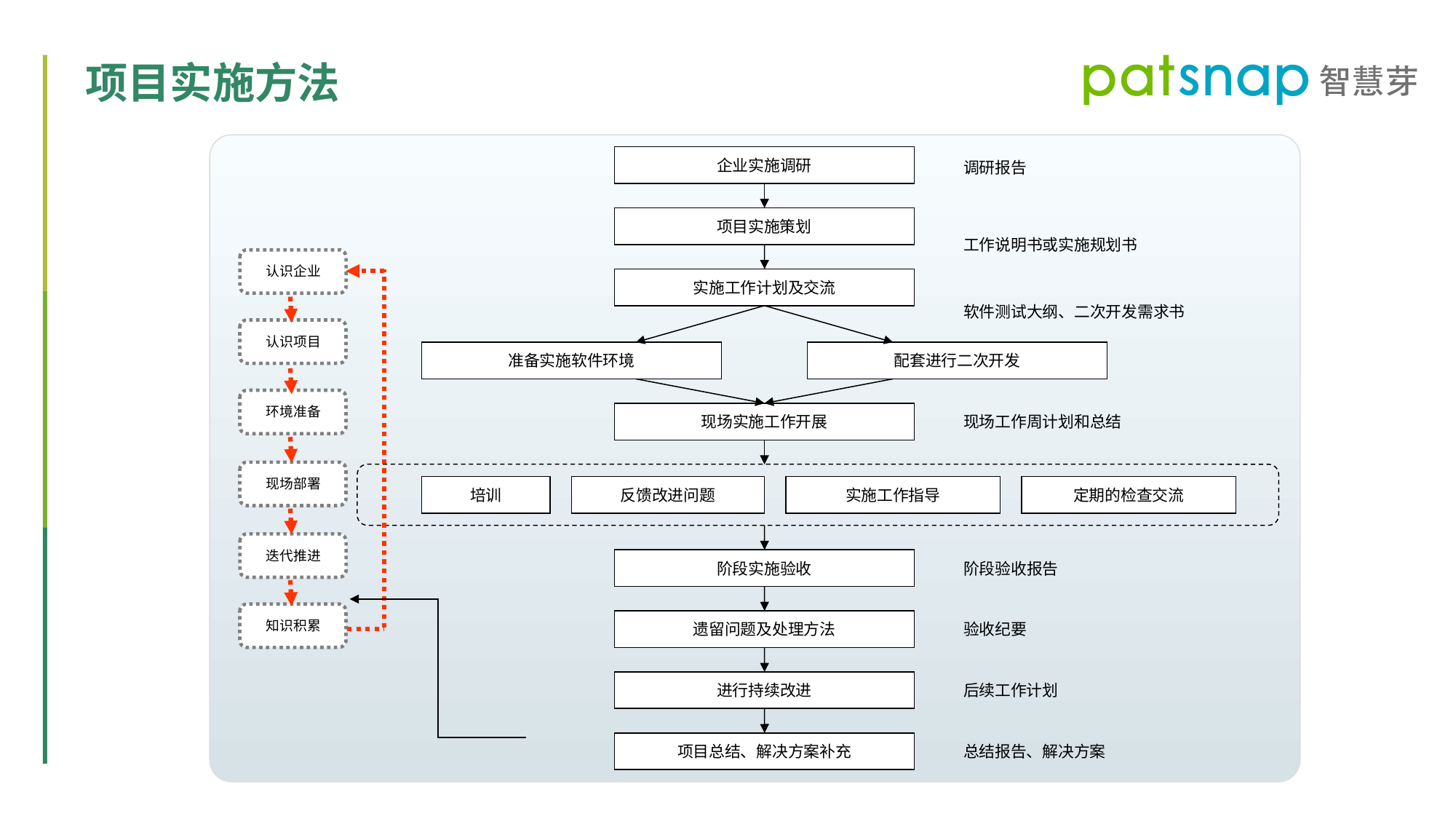

项目实施方法

企业实施调研
调研报告
项目实施策划
工作说明书或实施规划书
实施工作计划及交流
软件测试大纲、二次开发需求书
准备实施软件环境
配套进行二次开发
现场实施工作开展
现场工作周计划和总结

培训
反馈改进问题
实施工作指导
定期的检查交流
阶段实施验收
阶段验收报告
遗留问题及处理方法
验收纪要
进行持续改进
后续工作计划
项目总结、解决方案补充
总结报告、解决方案

认识企业

认识项目

环境准备

现场部署

迭代推进

知识积累